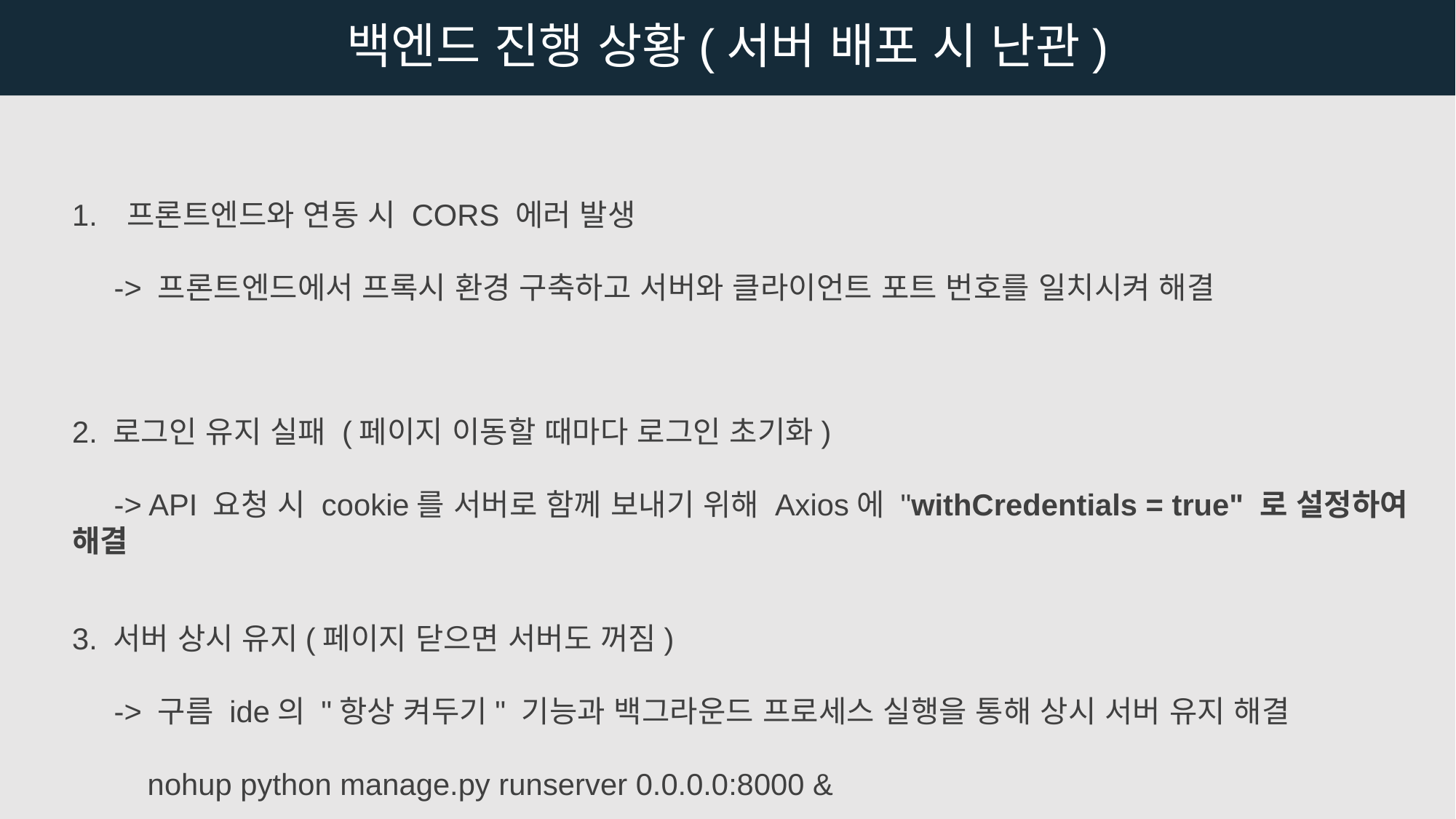

백엔드 진행 상황(서버 배포 시 난관)

프론트엔드와 연동 시 CORS 에러 발생

     -> 프론트엔드에서 프록시 환경 구축하고 서버와 클라이언트 포트 번호를 일치시켜 해결

2. 로그인 유지 실패 (페이지 이동할 때마다 로그인 초기화)

     -> API 요청 시 cookie를 서버로 함께 보내기 위해 Axios에 "withCredentials = true" 로 설정하여 해결

3. 서버 상시 유지(페이지 닫으면 서버도 꺼짐)

     -> 구름 ide의 "항상 켜두기" 기능과 백그라운드 프로세스 실행을 통해 상시 서버 유지 해결

         nohup python manage.py runserver 0.0.0.0:8000 &